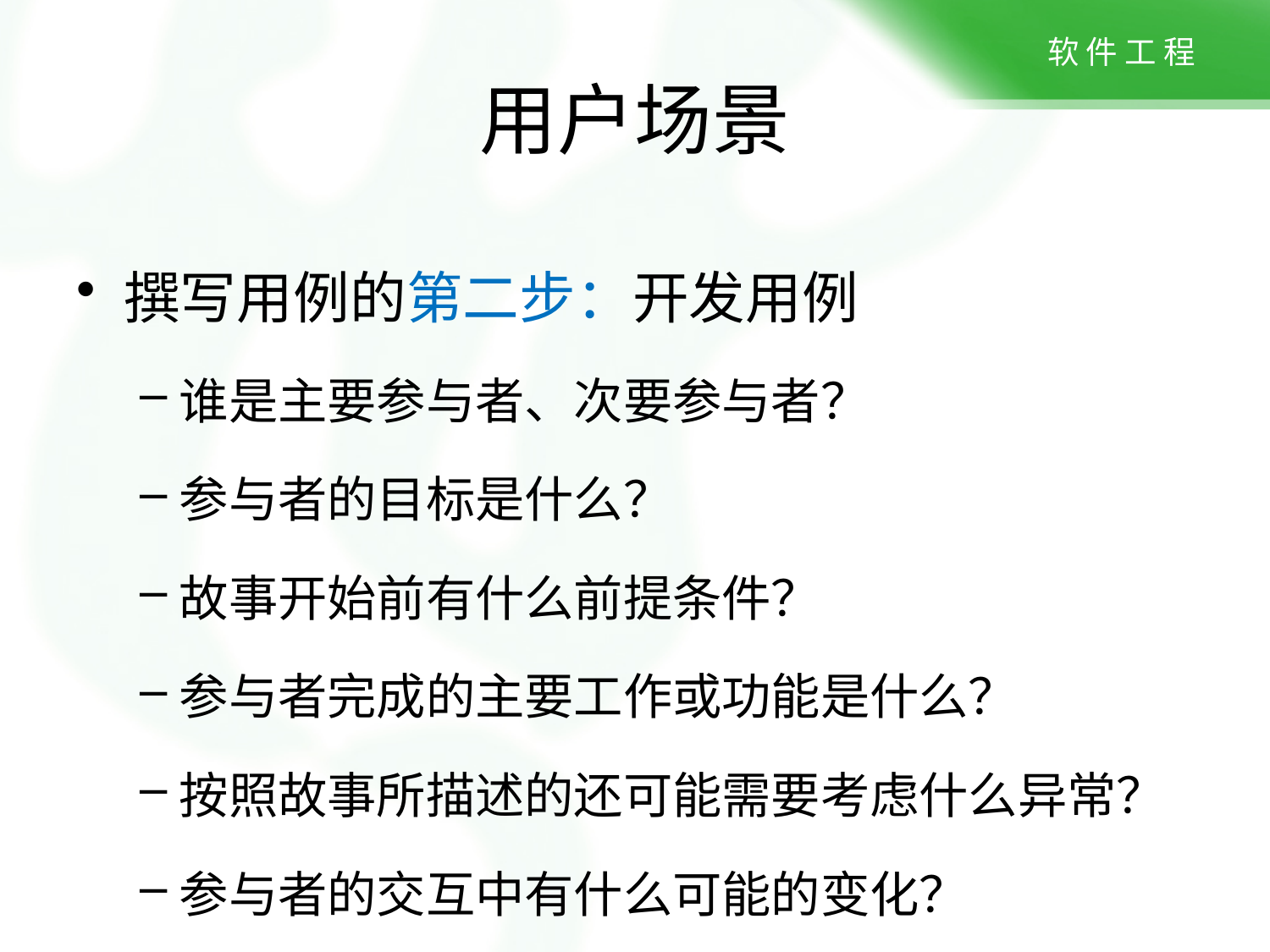

# 用户场景
撰写用例的第二步：开发用例
谁是主要参与者、次要参与者？
参与者的目标是什么？
故事开始前有什么前提条件？
参与者完成的主要工作或功能是什么？
按照故事所描述的还可能需要考虑什么异常？
参与者的交互中有什么可能的变化？